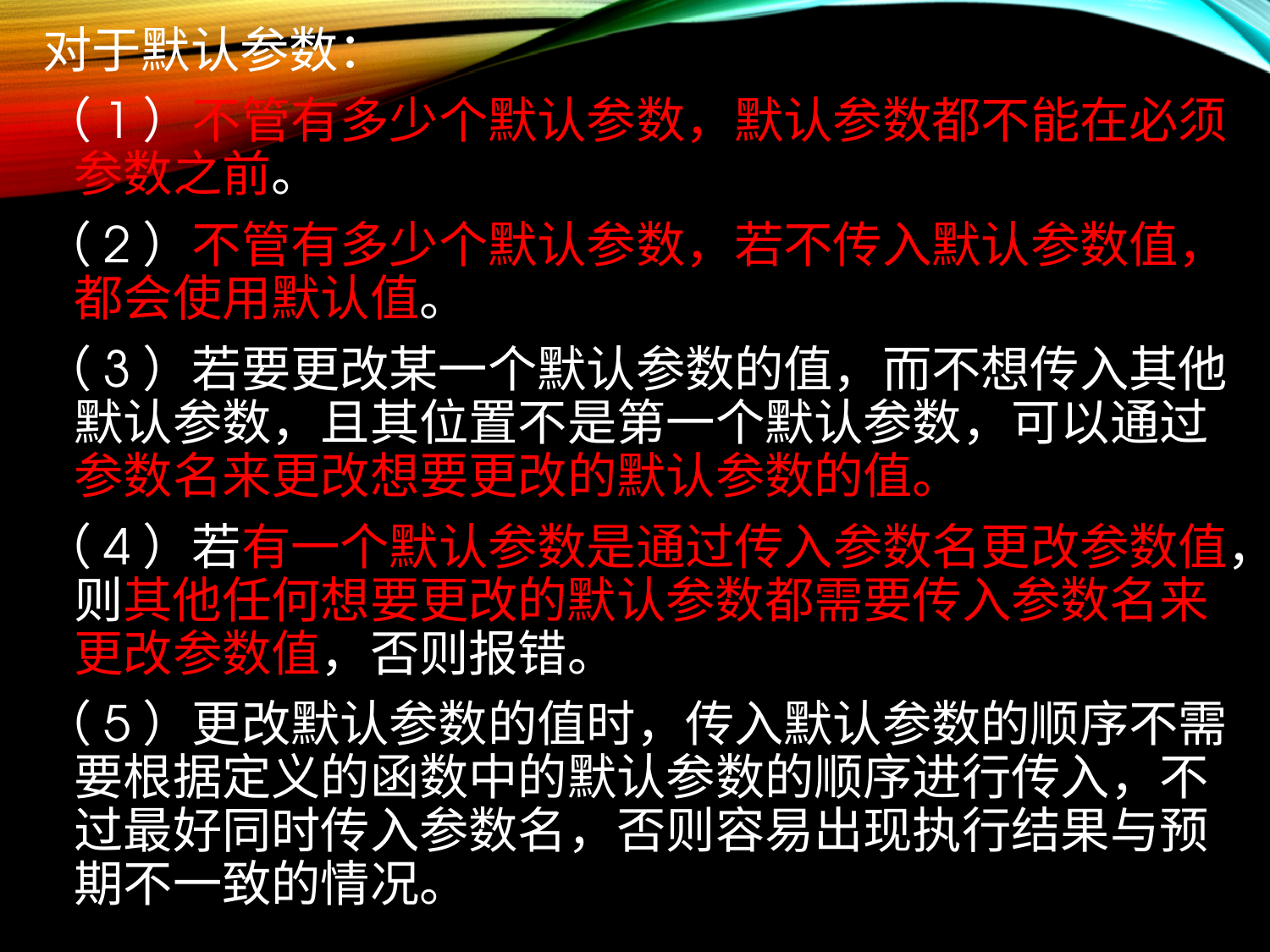

对于默认参数：
（1）不管有多少个默认参数，默认参数都不能在必须参数之前。
（2）不管有多少个默认参数，若不传入默认参数值，都会使用默认值。
（3）若要更改某一个默认参数的值，而不想传入其他默认参数，且其位置不是第一个默认参数，可以通过参数名来更改想要更改的默认参数的值。
（4）若有一个默认参数是通过传入参数名更改参数值，则其他任何想要更改的默认参数都需要传入参数名来更改参数值，否则报错。
（5）更改默认参数的值时，传入默认参数的顺序不需要根据定义的函数中的默认参数的顺序进行传入，不过最好同时传入参数名，否则容易出现执行结果与预期不一致的情况。